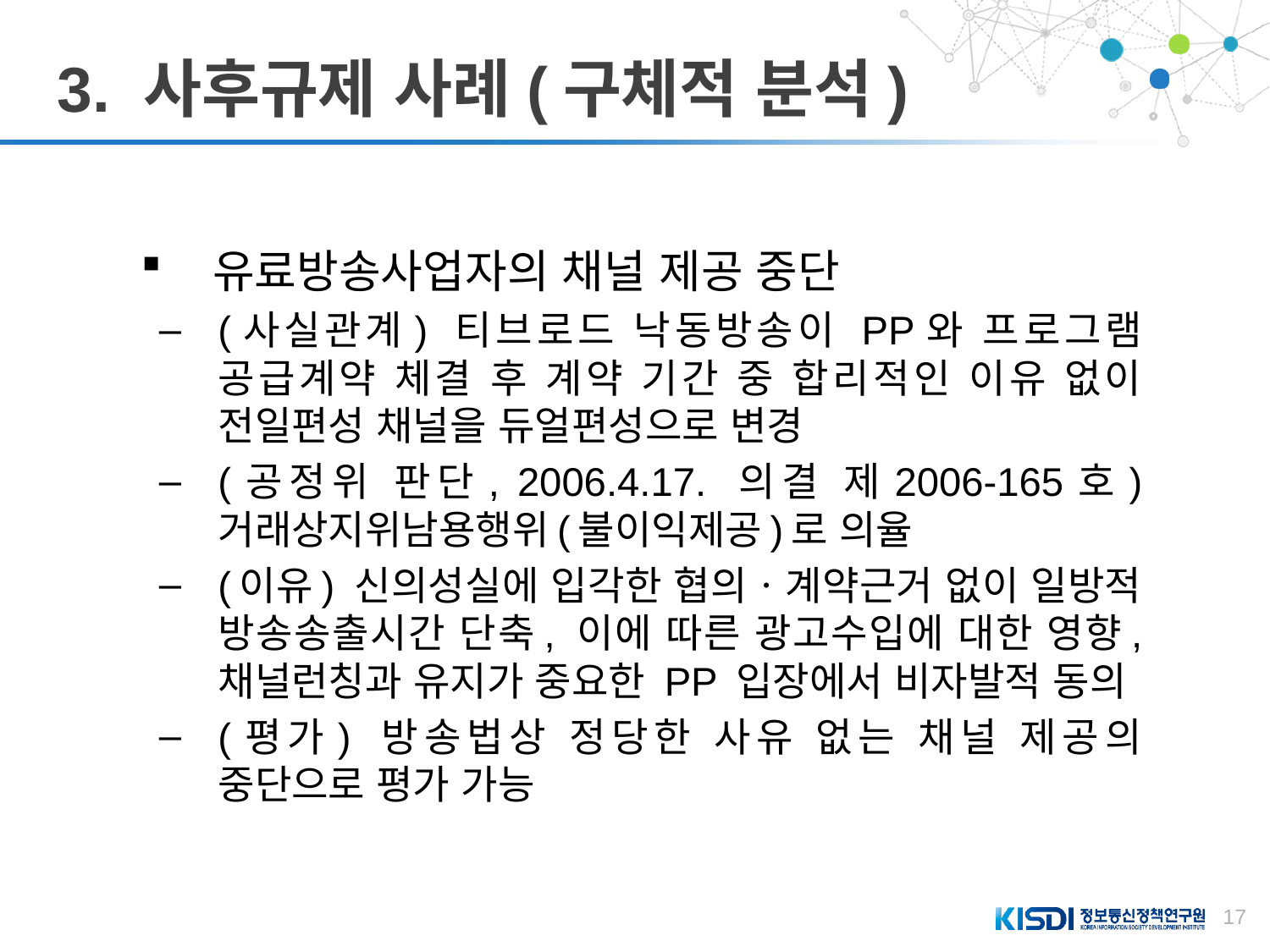

# 3. 사후규제 사례(구체적 분석)
유료방송사업자의 채널 제공 중단
(사실관계) 티브로드 낙동방송이 PP와 프로그램 공급계약 체결 후 계약 기간 중 합리적인 이유 없이 전일편성 채널을 듀얼편성으로 변경
(공정위 판단, 2006.4.17. 의결 제2006-165호) 거래상지위남용행위(불이익제공)로 의율
(이유) 신의성실에 입각한 협의ㆍ계약근거 없이 일방적 방송송출시간 단축, 이에 따른 광고수입에 대한 영향, 채널런칭과 유지가 중요한 PP 입장에서 비자발적 동의
(평가) 방송법상 정당한 사유 없는 채널 제공의 중단으로 평가 가능
17